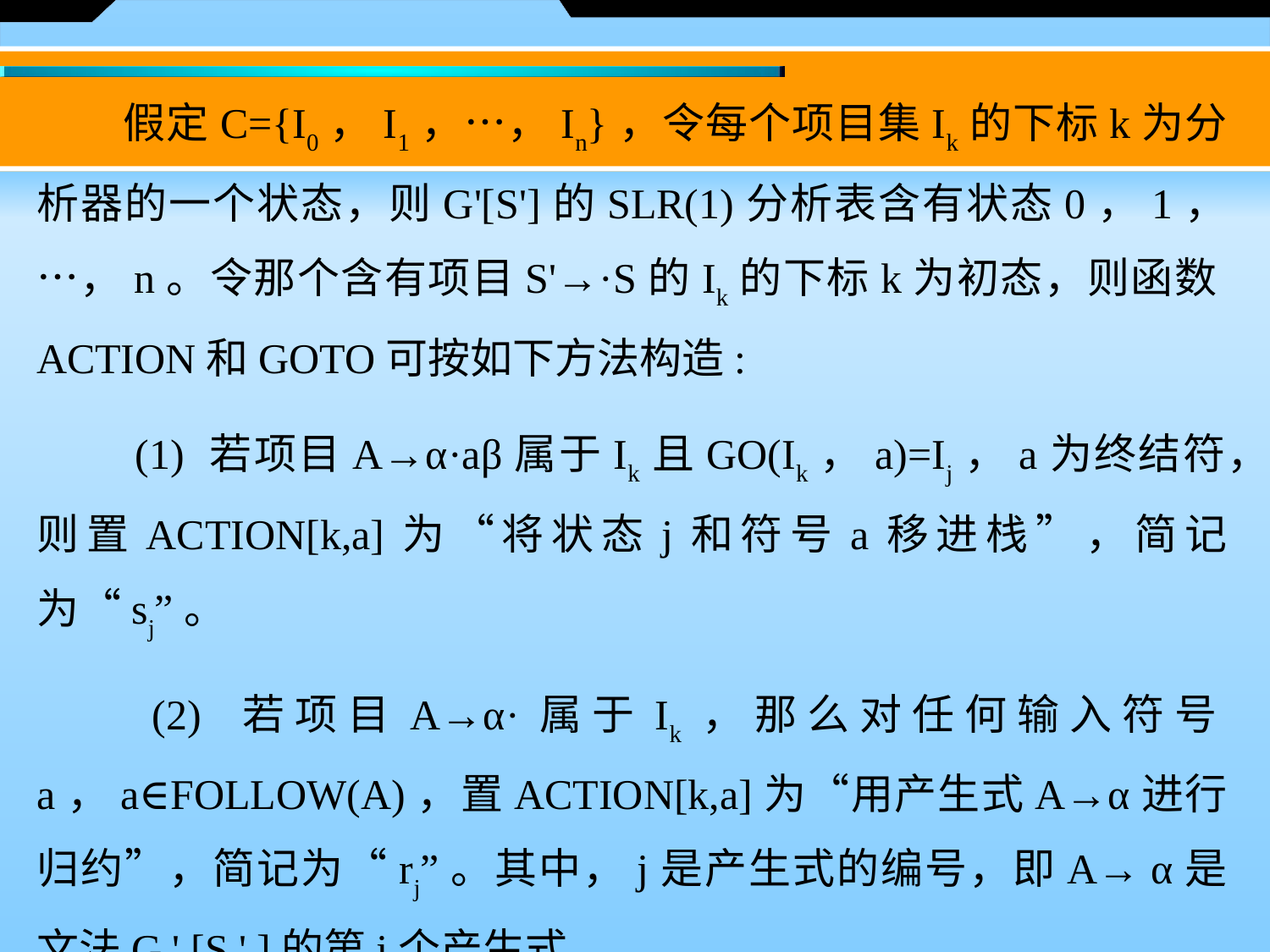

假定C={I0，I1，…，In}，令每个项目集Ik的下标k为分析器的一个状态，则G'[S']的SLR(1)分析表含有状态0，1，…，n。令那个含有项目S'→·S的Ik的下标k为初态，则函数ACTION和GOTO可按如下方法构造:
　　(1) 若项目A→α·aβ属于Ik且GO(Ik，a)=Ij，a为终结符，则置ACTION[k,a]为“将状态j和符号a移进栈”，简记为“sj”。
　　(2) 若项目A→α·属于Ik，那么对任何输入符号a，a∈FOLLOW(A)，置ACTION[k,a]为“用产生式A→α进行归约”，简记为“rj”。其中，j是产生式的编号，即A→ α是文法G ' [S ' ]的第j个产生式。